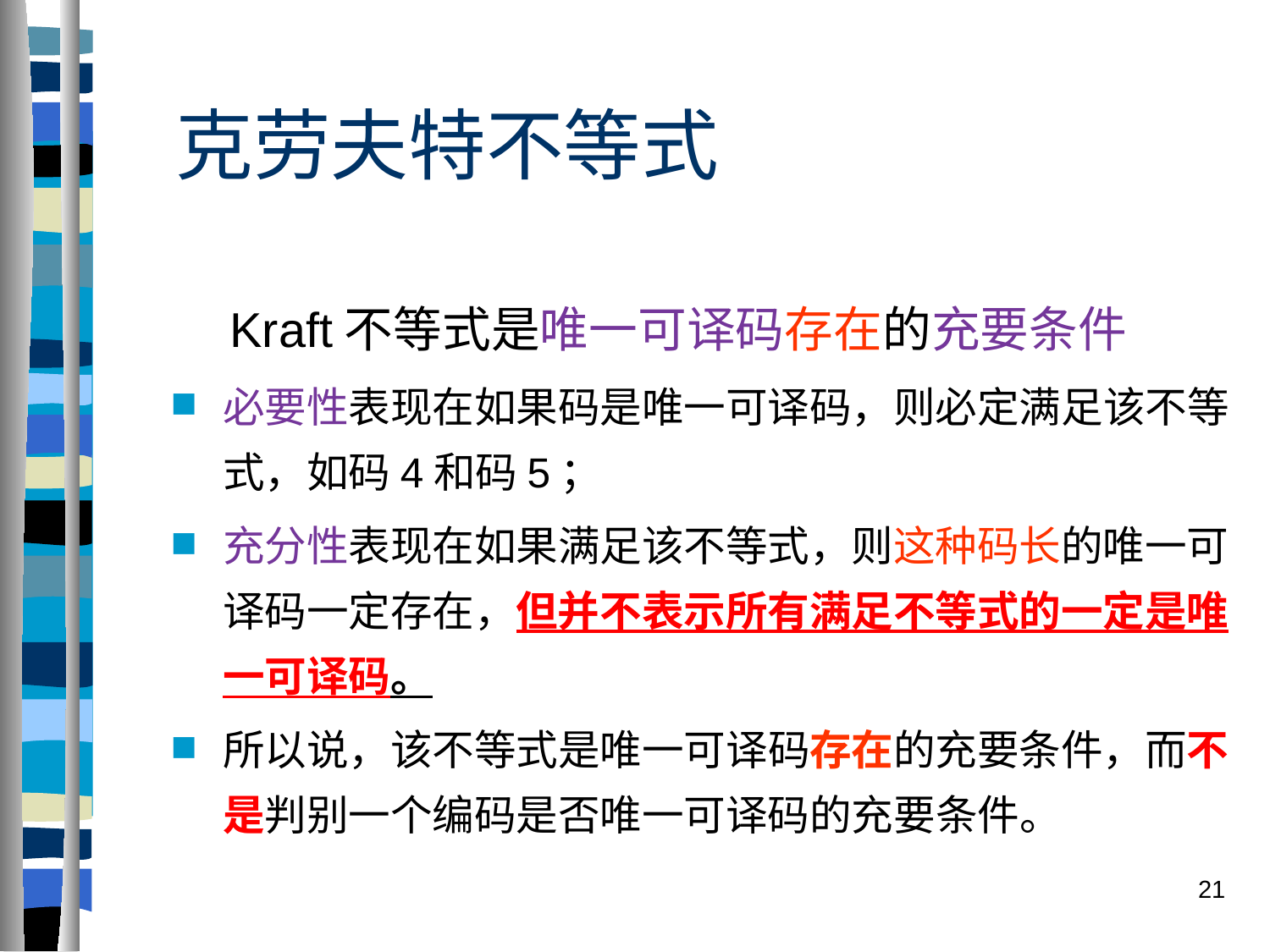

# 克劳夫特不等式
    Kraft不等式是唯一可译码存在的充要条件
必要性表现在如果码是唯一可译码，则必定满足该不等式，如码4和码5；
充分性表现在如果满足该不等式，则这种码长的唯一可译码一定存在，但并不表示所有满足不等式的一定是唯一可译码。
所以说，该不等式是唯一可译码存在的充要条件，而不是判别一个编码是否唯一可译码的充要条件。

21